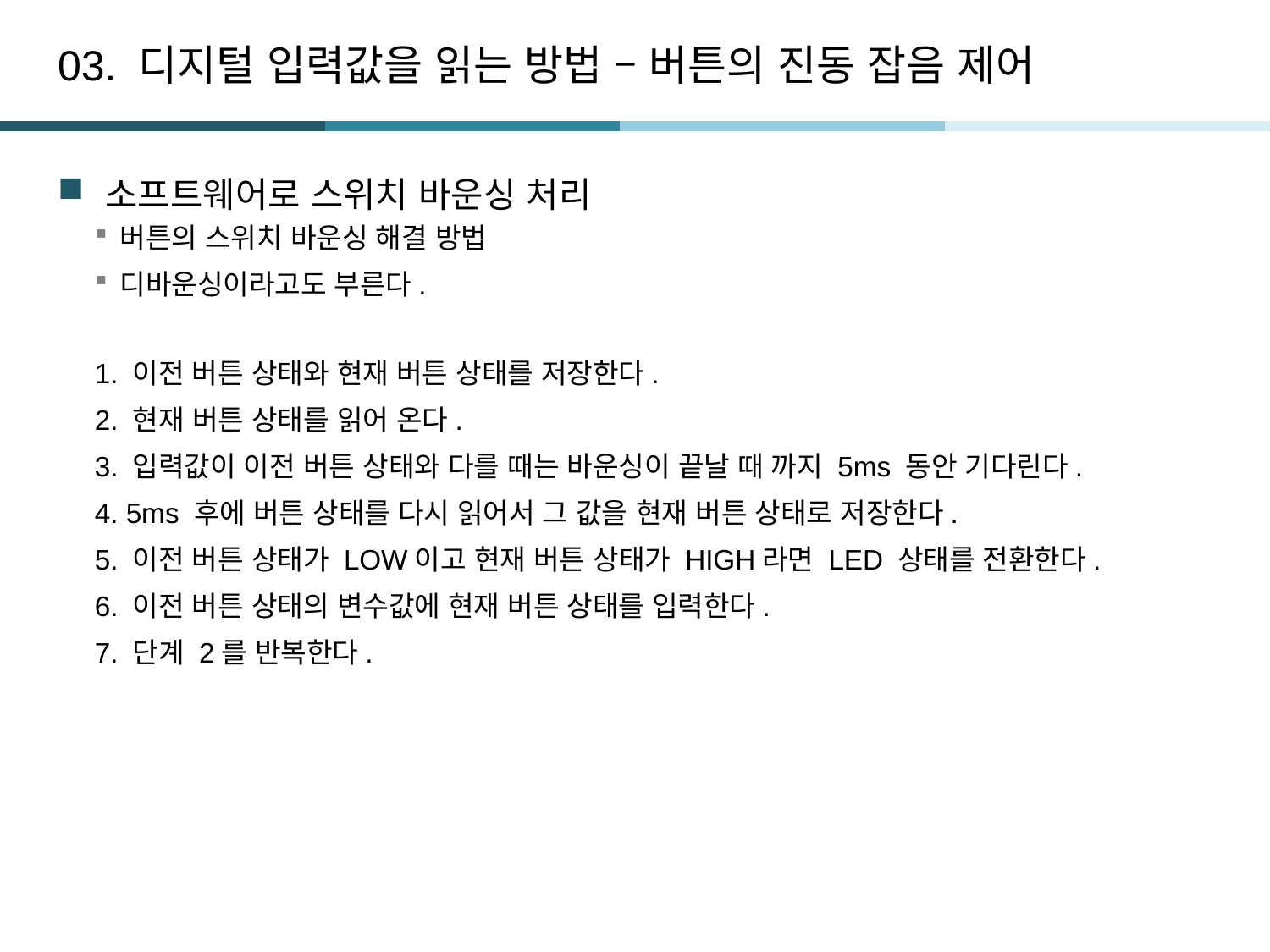

# 03. 디지털 입력값을 읽는 방법 – 버튼의 진동 잡음 제어
소프트웨어로 스위치 바운싱 처리
버튼의 스위치 바운싱 해결 방법
디바운싱이라고도 부른다.

1. 이전 버튼 상태와 현재 버튼 상태를 저장한다.
2. 현재 버튼 상태를 읽어 온다.
3. 입력값이 이전 버튼 상태와 다를 때는 바운싱이 끝날 때 까지 5ms 동안 기다린다.
4. 5ms 후에 버튼 상태를 다시 읽어서 그 값을 현재 버튼 상태로 저장한다.
5. 이전 버튼 상태가 LOW이고 현재 버튼 상태가 HIGH라면 LED 상태를 전환한다.
6. 이전 버튼 상태의 변수값에 현재 버튼 상태를 입력한다.
7. 단계 2를 반복한다.